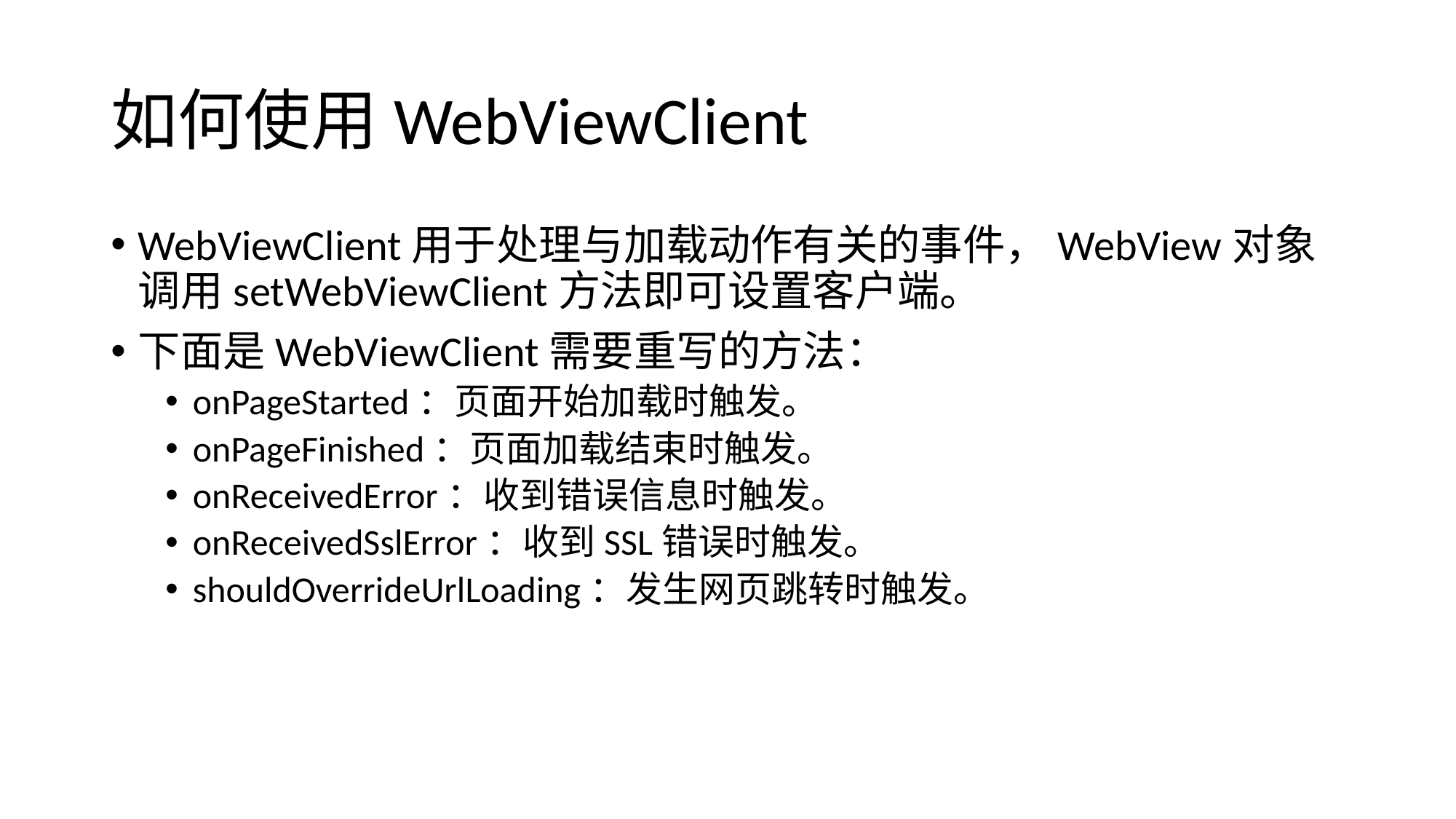

# 如何使用WebViewClient
WebViewClient用于处理与加载动作有关的事件，WebView对象调用setWebViewClient方法即可设置客户端。
下面是WebViewClient需要重写的方法：
onPageStarted：页面开始加载时触发。
onPageFinished：页面加载结束时触发。
onReceivedError：收到错误信息时触发。
onReceivedSslError：收到SSL错误时触发。
shouldOverrideUrlLoading：发生网页跳转时触发。